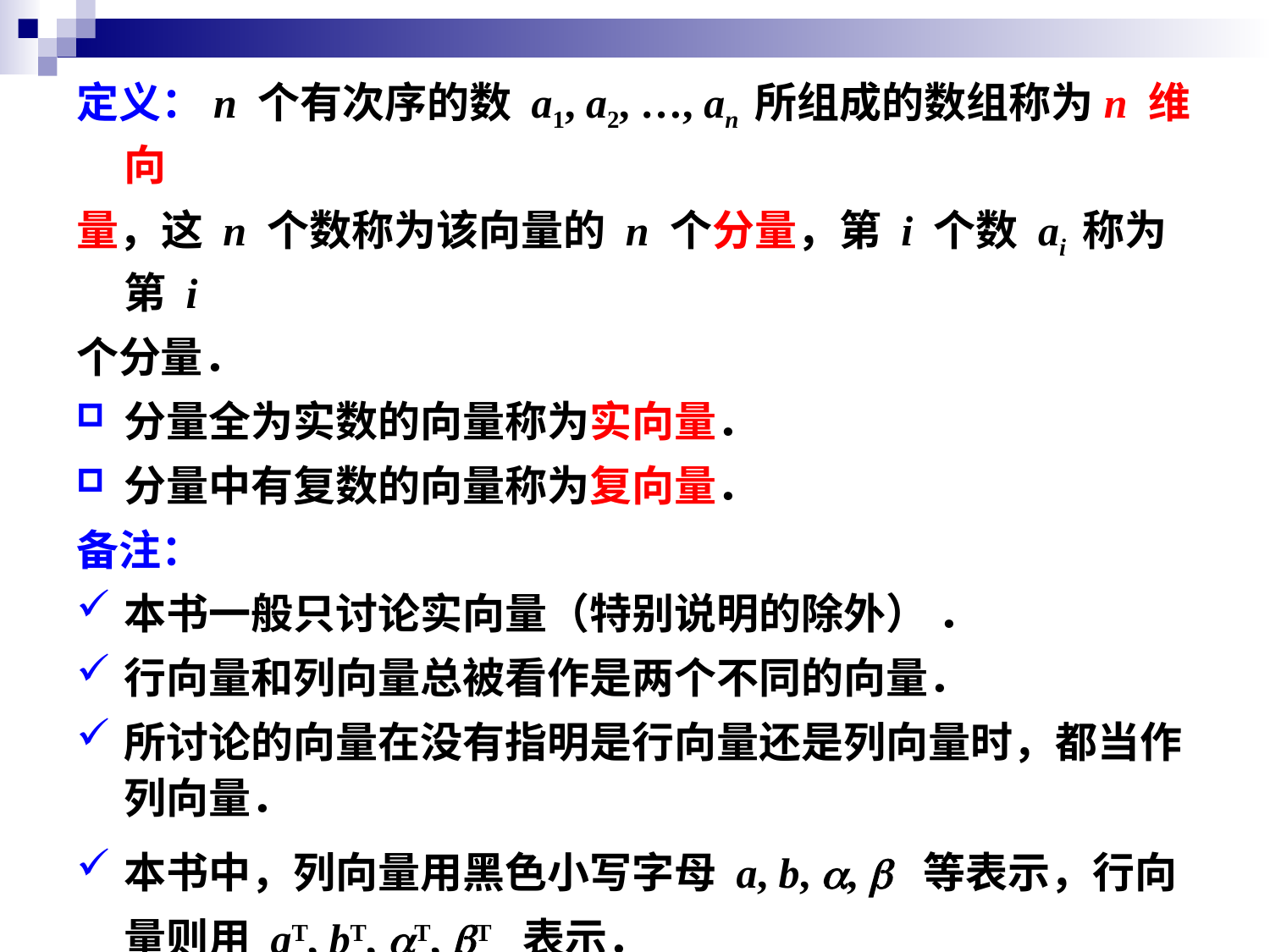

定义：n 个有次序的数 a1, a2, …, an 所组成的数组称为n 维向
量，这 n 个数称为该向量的 n 个分量，第 i 个数 ai 称为第 i
个分量．
分量全为实数的向量称为实向量．
分量中有复数的向量称为复向量．
备注：
本书一般只讨论实向量（特别说明的除外） ．
行向量和列向量总被看作是两个不同的向量．
所讨论的向量在没有指明是行向量还是列向量时，都当作列向量．
本书中，列向量用黑色小写字母 a, b, α, β 等表示，行向量则用 aT, bT, αT, βT 表示．